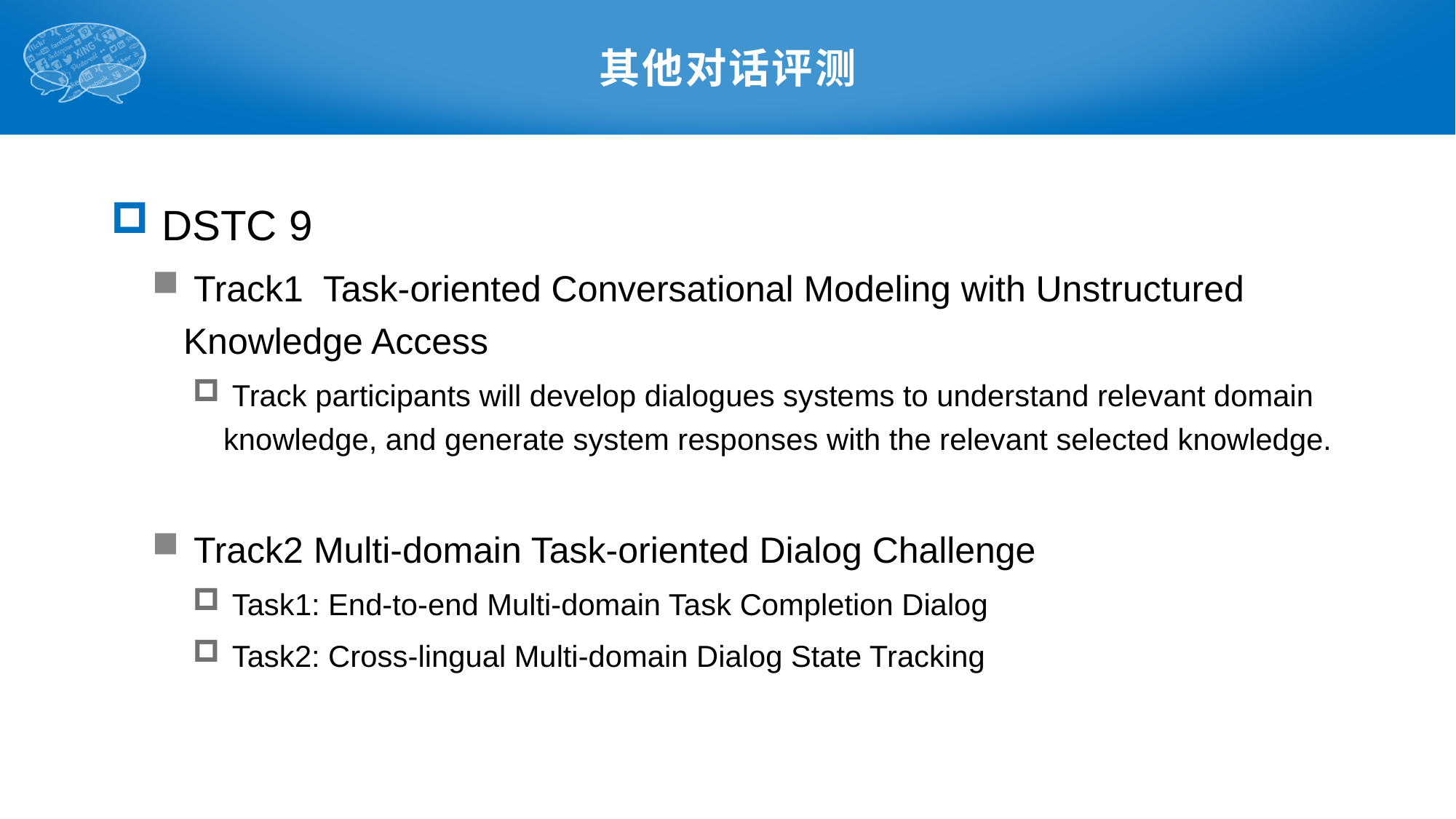

# 其他对话评测
 DSTC 9
 Track1  Task-oriented Conversational Modeling with Unstructured Knowledge Access
 Track participants will develop dialogues systems to understand relevant domain knowledge, and generate system responses with the relevant selected knowledge.

 Track2 Multi-domain Task-oriented Dialog Challenge
 Task1: End-to-end Multi-domain Task Completion Dialog
 Task2: Cross-lingual Multi-domain Dialog State Tracking